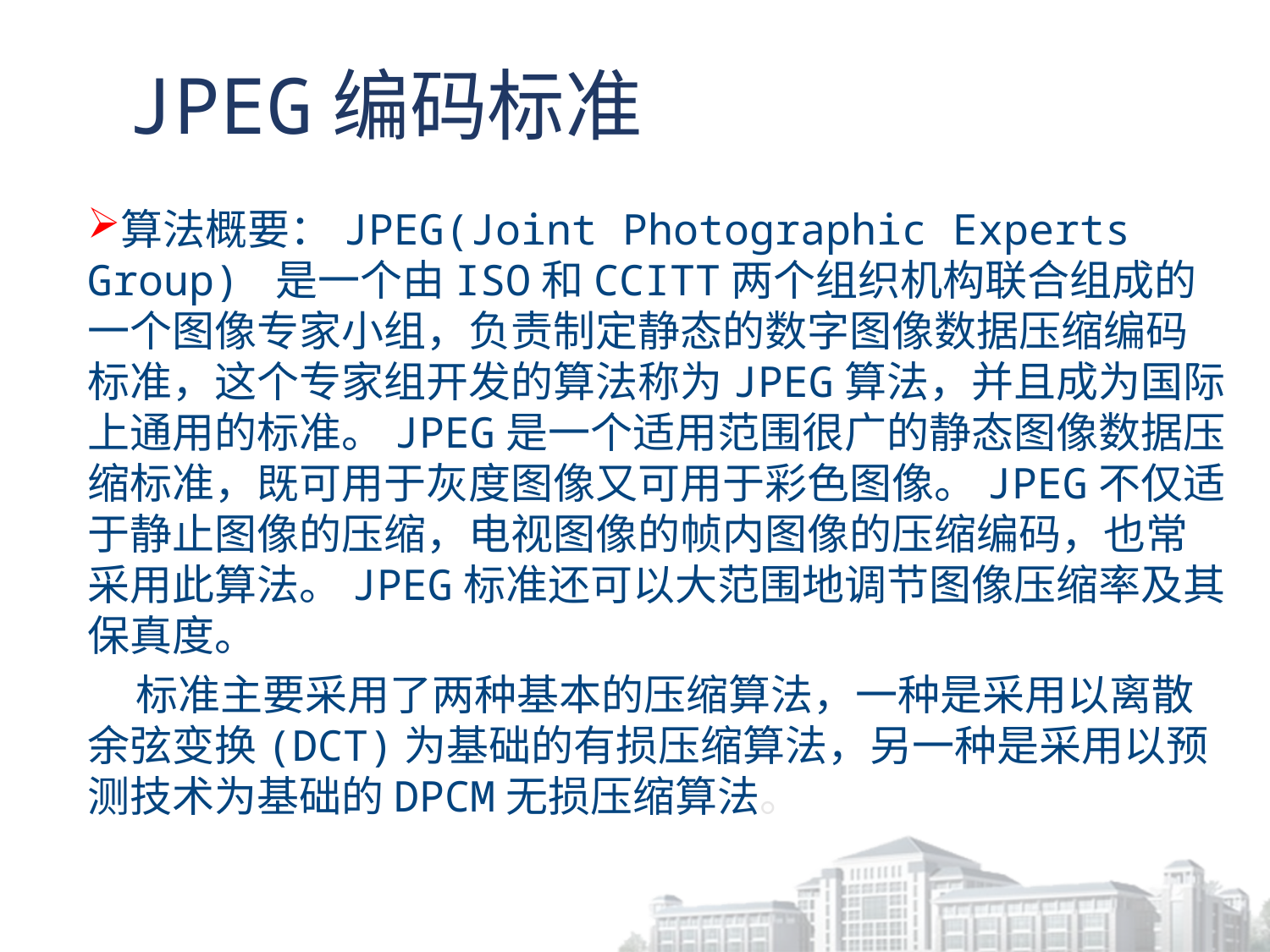

# JPEG编码标准
算法概要：JPEG(Joint Photographic Experts Group) 是一个由ISO和CCITT两个组织机构联合组成的一个图像专家小组，负责制定静态的数字图像数据压缩编码标准，这个专家组开发的算法称为JPEG算法，并且成为国际上通用的标准。JPEG是一个适用范围很广的静态图像数据压缩标准，既可用于灰度图像又可用于彩色图像。JPEG不仅适于静止图像的压缩，电视图像的帧内图像的压缩编码，也常采用此算法。JPEG标准还可以大范围地调节图像压缩率及其保真度。
    标准主要采用了两种基本的压缩算法，一种是采用以离散余弦变换(DCT)为基础的有损压缩算法，另一种是采用以预测技术为基础的DPCM无损压缩算法。